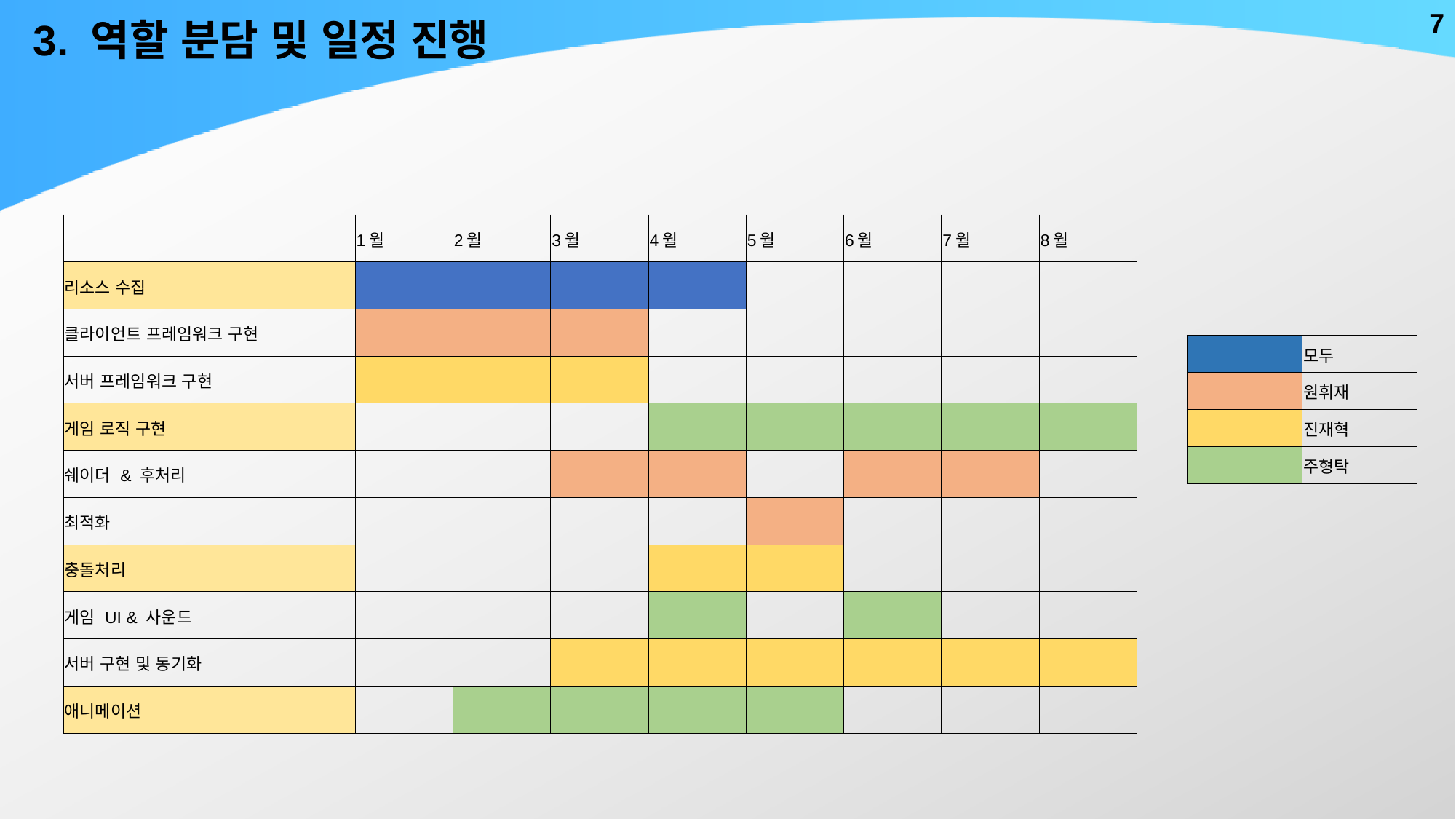

7
3. 역할 분담 및 일정 진행
|  | 1월 | 2월 | 3월 | 4월 | 5월 | 6월 | 7월 | 8월 |
| --- | --- | --- | --- | --- | --- | --- | --- | --- |
| 리소스 수집 |  |  |  |  |  |  |  |  |
| 클라이언트 프레임워크 구현 |  |  |  |  |  |  |  |  |
| 서버 프레임워크 구현 |  |  |  |  |  |  |  |  |
| 게임 로직 구현 |  |  |  |  |  |  |  |  |
| 쉐이더 & 후처리 |  |  |  |  |  |  |  |  |
| 최적화 |  |  |  |  |  |  |  |  |
| 충돌처리 |  |  |  |  |  |  |  |  |
| 게임 UI & 사운드 |  |  |  |  |  |  |  |  |
| 서버 구현 및 동기화 |  |  |  |  |  |  |  |  |
| 애니메이션 |  |  |  |  |  |  |  |  |
|  | 모두 |
| --- | --- |
|  | 원휘재 |
|  | 진재혁 |
|  | 주형탁 |